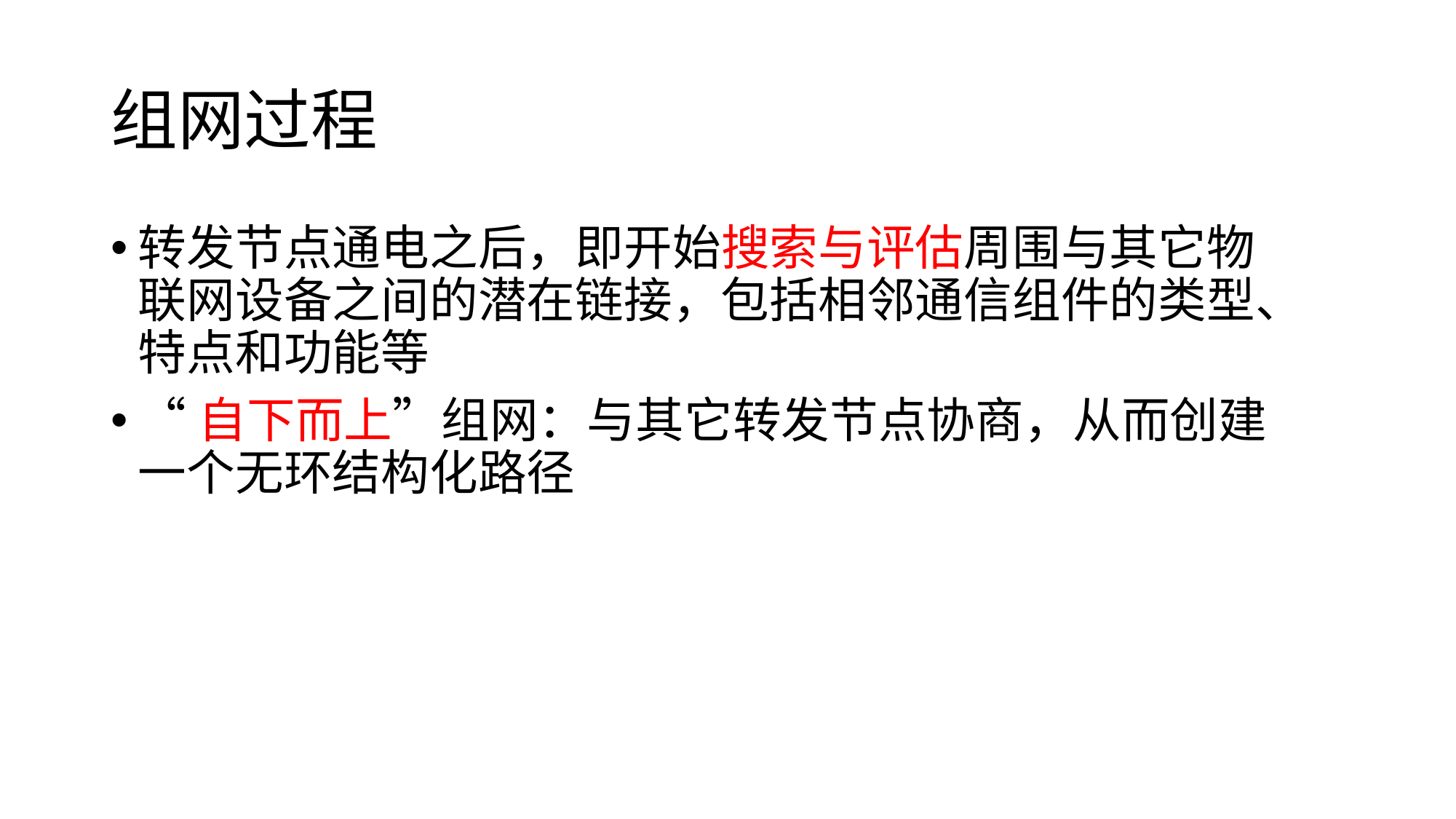

# 组网过程
转发节点通电之后，即开始搜索与评估周围与其它物联网设备之间的潜在链接，包括相邻通信组件的类型、特点和功能等
“自下而上”组网：与其它转发节点协商，从而创建一个无环结构化路径